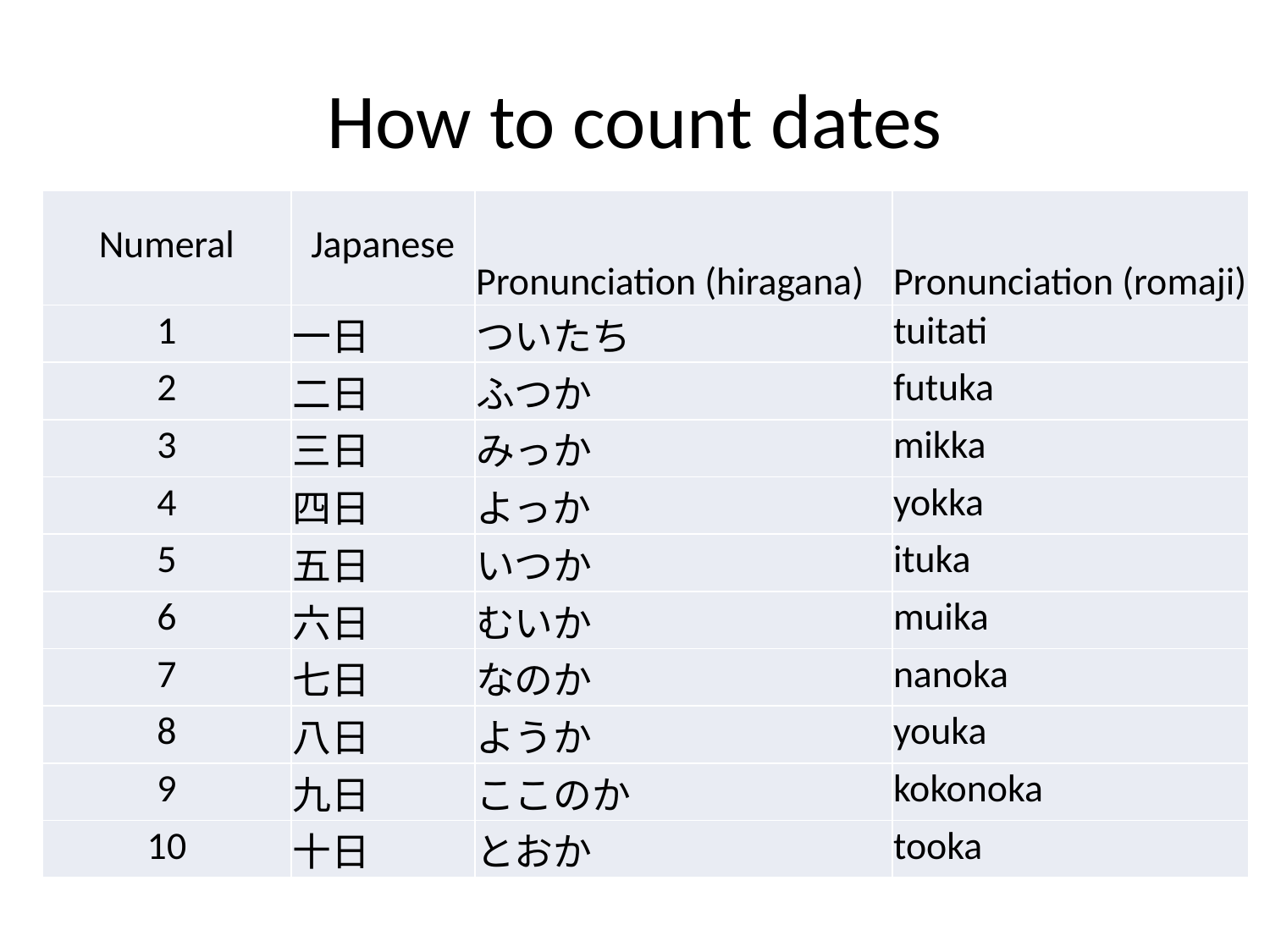

# How to count dates
| Numeral | Japanese | Pronunciation (hiragana) | Pronunciation (romaji) |
| --- | --- | --- | --- |
| 1 | 一日 | ついたち | tuitati |
| 2 | 二日 | ふつか | futuka |
| 3 | 三日 | みっか | mikka |
| 4 | 四日 | よっか | yokka |
| 5 | 五日 | いつか | ituka |
| 6 | 六日 | むいか | muika |
| 7 | 七日 | なのか | nanoka |
| 8 | 八日 | ようか | youka |
| 9 | 九日 | ここのか | kokonoka |
| 10 | 十日 | とおか | tooka |